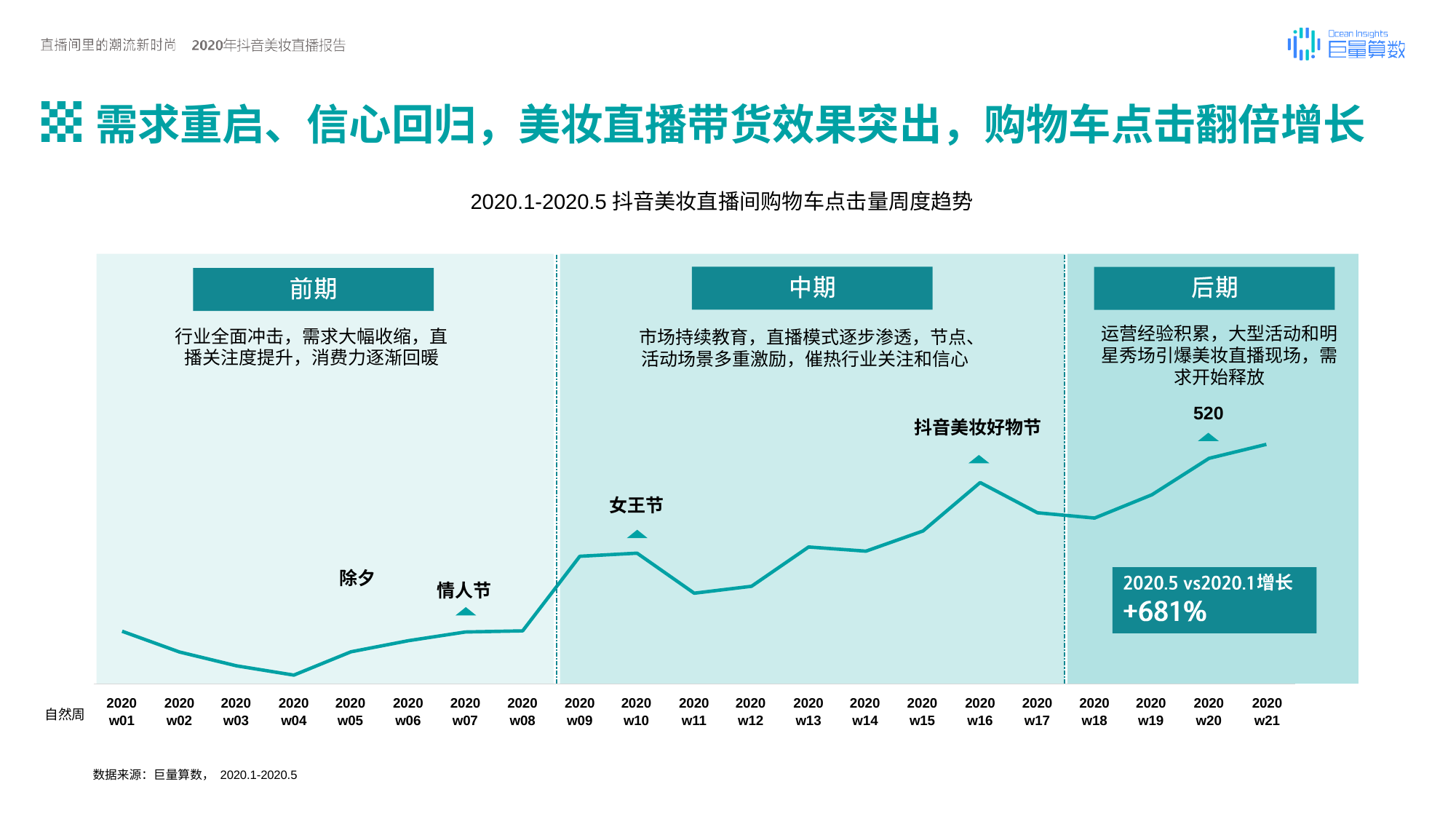

# 需求重启、信心回归，美妆直播带货效果突出，购物车点击翻倍增长

2020.1-2020.5抖音美妆直播间购物车点击量周度趋势

运营经验积累，大型活动和明 星秀场引爆美妆直播现场，需 求开始释放
520
行业全面冲击，需求大幅收缩，直 播关注度提升，消费力逐渐回暖
市场持续教育，直播模式逐步渗透，节点、 活动场景多重激励，催热行业关注和信心
抖音美妆好物节

女王节

除夕

增长

情人节

| 2020 | 2020 | 2020 | 2020 | 2020 | 2020 | 2020 | 2020 | 2020 | 2020 | 2020 | 2020 | 2020 | 2020 | 2020 | 2020 | 2020 | 2020 | 2020 | 2020 | 2020 |
| --- | --- | --- | --- | --- | --- | --- | --- | --- | --- | --- | --- | --- | --- | --- | --- | --- | --- | --- | --- | --- |
| w01 | w02 | w03 | w04 | w05 | w06 | w07 | w08 | w09 | w10 | w11 | w12 | w13 | w14 | w15 | w16 | w17 | w18 | w19 | w20 | w21 |
自然周
数据来源：巨量算数， 2020.1-2020.5